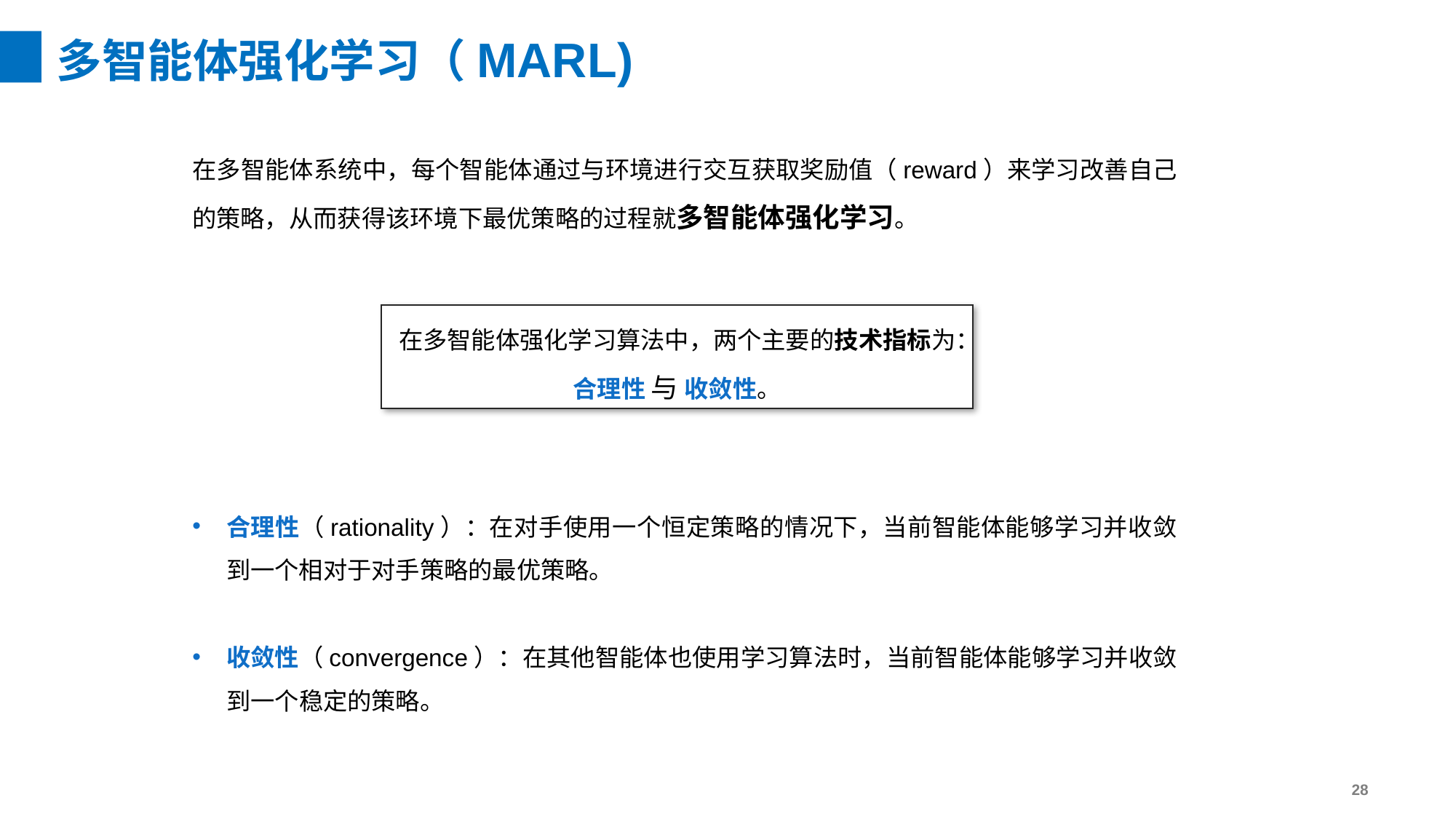

多智能体强化学习（MARL)
在多智能体系统中，每个智能体通过与环境进行交互获取奖励值（reward）来学习改善自己的策略，从而获得该环境下最优策略的过程就多智能体强化学习。
在多智能体强化学习算法中，两个主要的技术指标为：
合理性 与 收敛性。
合理性（rationality）：在对手使用一个恒定策略的情况下，当前智能体能够学习并收敛到一个相对于对手策略的最优策略。

收敛性（convergence）：在其他智能体也使用学习算法时，当前智能体能够学习并收敛到一个稳定的策略。
28